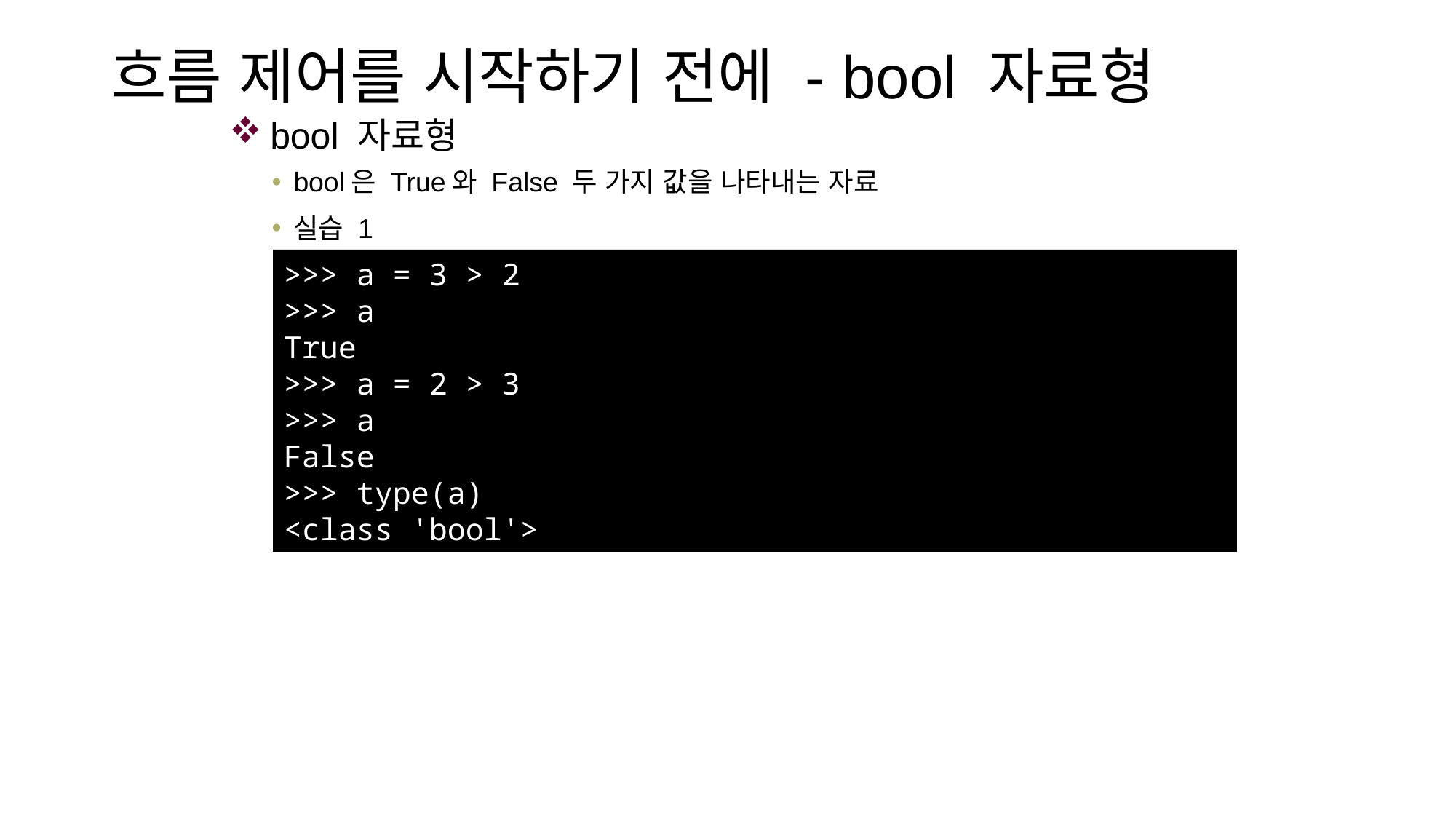

# 흐름 제어를 시작하기 전에 - bool 자료형

bool 자료형
bool은 True와 False 두 가지 값을 나타내는 자료
실습 1

>>> a = 3 > 2
>>> a
True
>>> a = 2 > 3
>>> a
False
>>> type(a)
<class 'bool'>